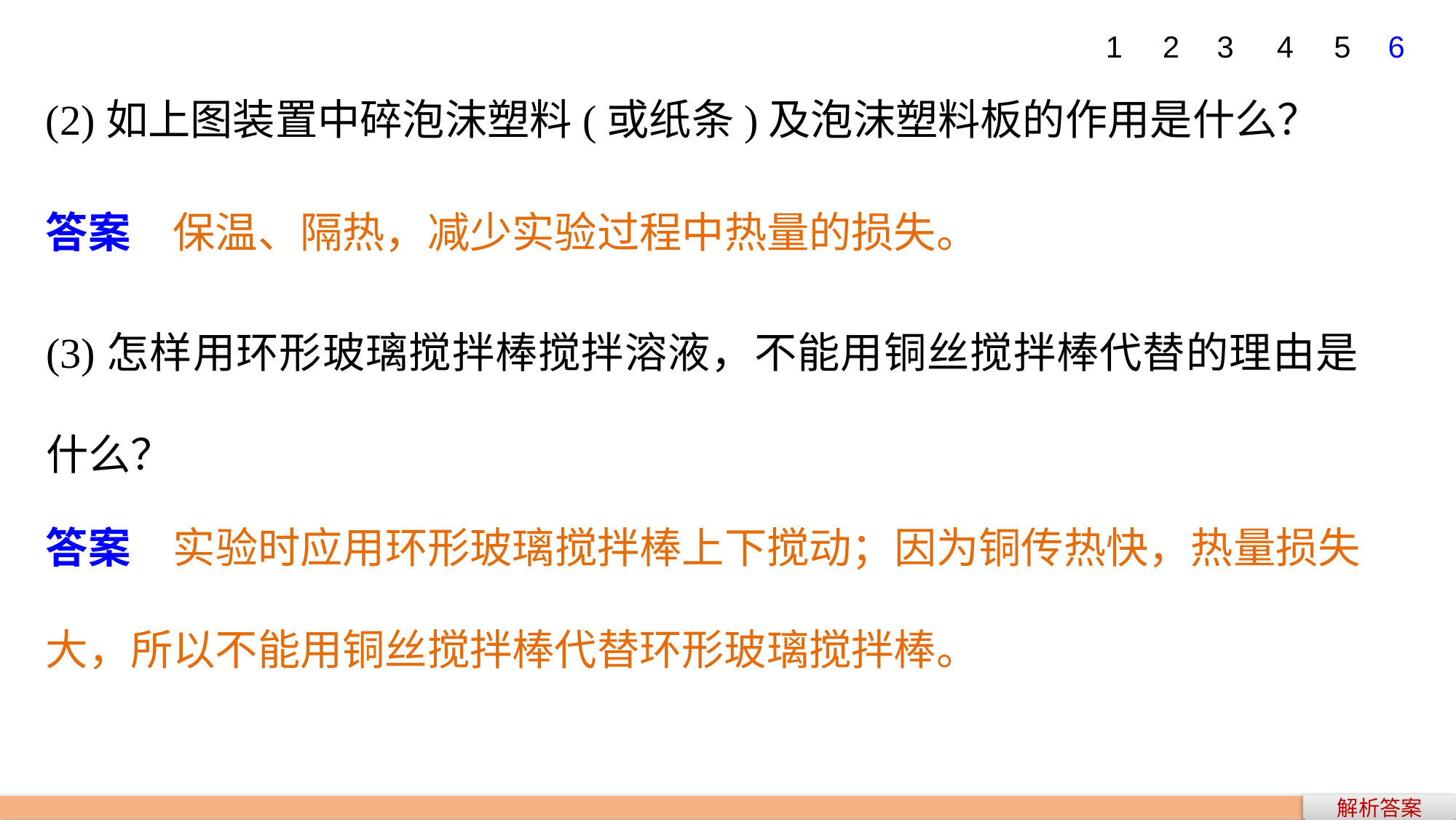

1
2
3
4
5
6
(2)如上图装置中碎泡沫塑料(或纸条)及泡沫塑料板的作用是什么？
答案　保温、隔热，减少实验过程中热量的损失。
(3)怎样用环形玻璃搅拌棒搅拌溶液，不能用铜丝搅拌棒代替的理由是什么？
答案　实验时应用环形玻璃搅拌棒上下搅动；因为铜传热快，热量损失大，所以不能用铜丝搅拌棒代替环形玻璃搅拌棒。
解析答案